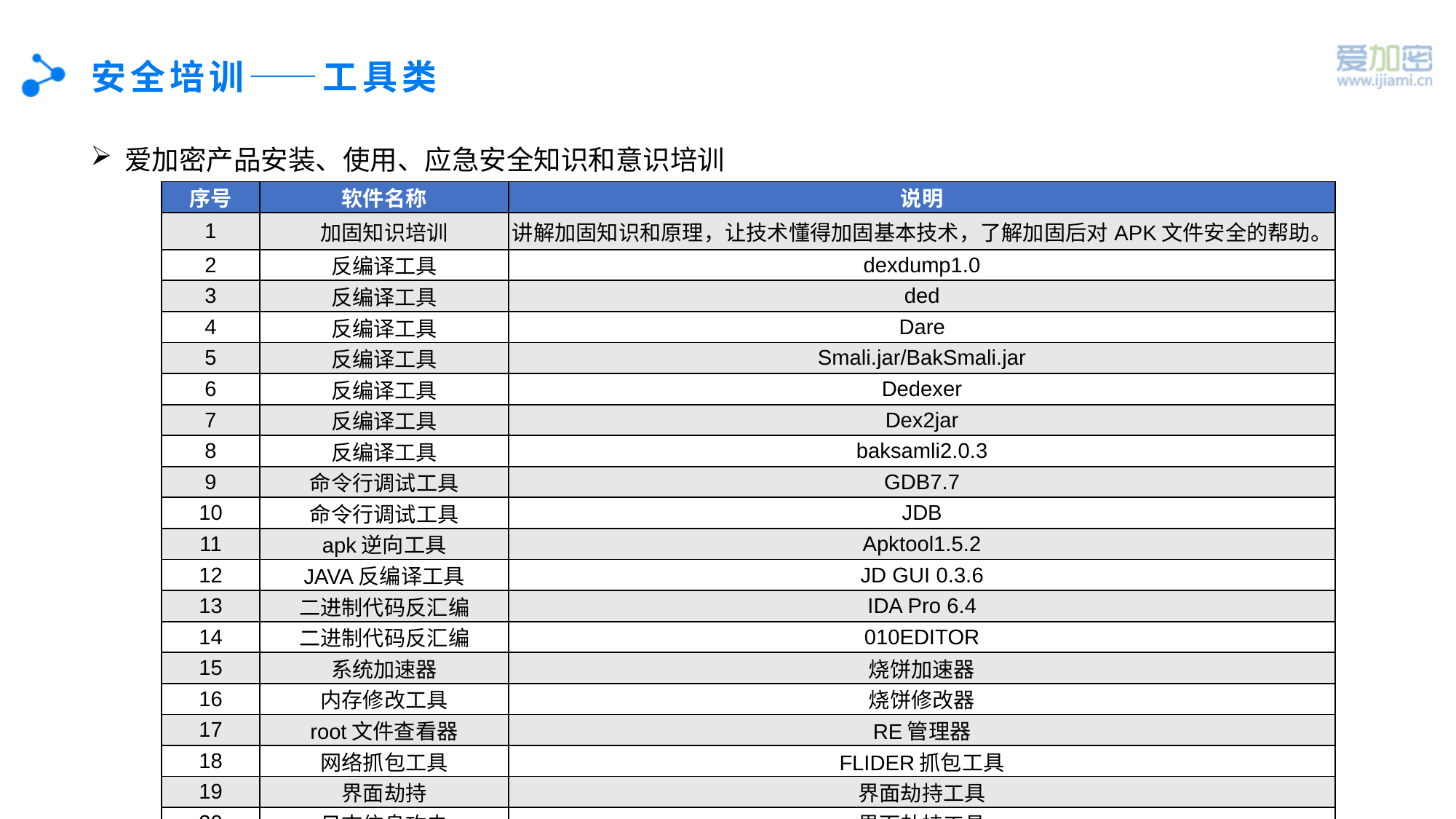

# 安全培训——工具类
爱加密产品安装、使用、应急安全知识和意识培训
| 序号 | 软件名称 | 说明 |
| --- | --- | --- |
| 1 | 加固知识培训 | 讲解加固知识和原理，让技术懂得加固基本技术，了解加固后对APK文件安全的帮助。 |
| 2 | 反编译工具 | dexdump1.0 |
| 3 | 反编译工具 | ded |
| 4 | 反编译工具 | Dare |
| 5 | 反编译工具 | Smali.jar/BakSmali.jar |
| 6 | 反编译工具 | Dedexer |
| 7 | 反编译工具 | Dex2jar |
| 8 | 反编译工具 | baksamli2.0.3 |
| 9 | 命令行调试工具 | GDB7.7 |
| 10 | 命令行调试工具 | JDB |
| 11 | apk逆向工具 | Apktool1.5.2 |
| 12 | JAVA反编译工具 | JD GUI 0.3.6 |
| 13 | 二进制代码反汇编 | IDA Pro 6.4 |
| 14 | 二进制代码反汇编 | 010EDITOR |
| 15 | 系统加速器 | 烧饼加速器 |
| 16 | 内存修改工具 | 烧饼修改器 |
| 17 | root文件查看器 | RE管理器 |
| 18 | 网络抓包工具 | FLIDER抓包工具 |
| 19 | 界面劫持 | 界面劫持工具 |
| 20 | 日志信息攻击 | 界面劫持工具 |